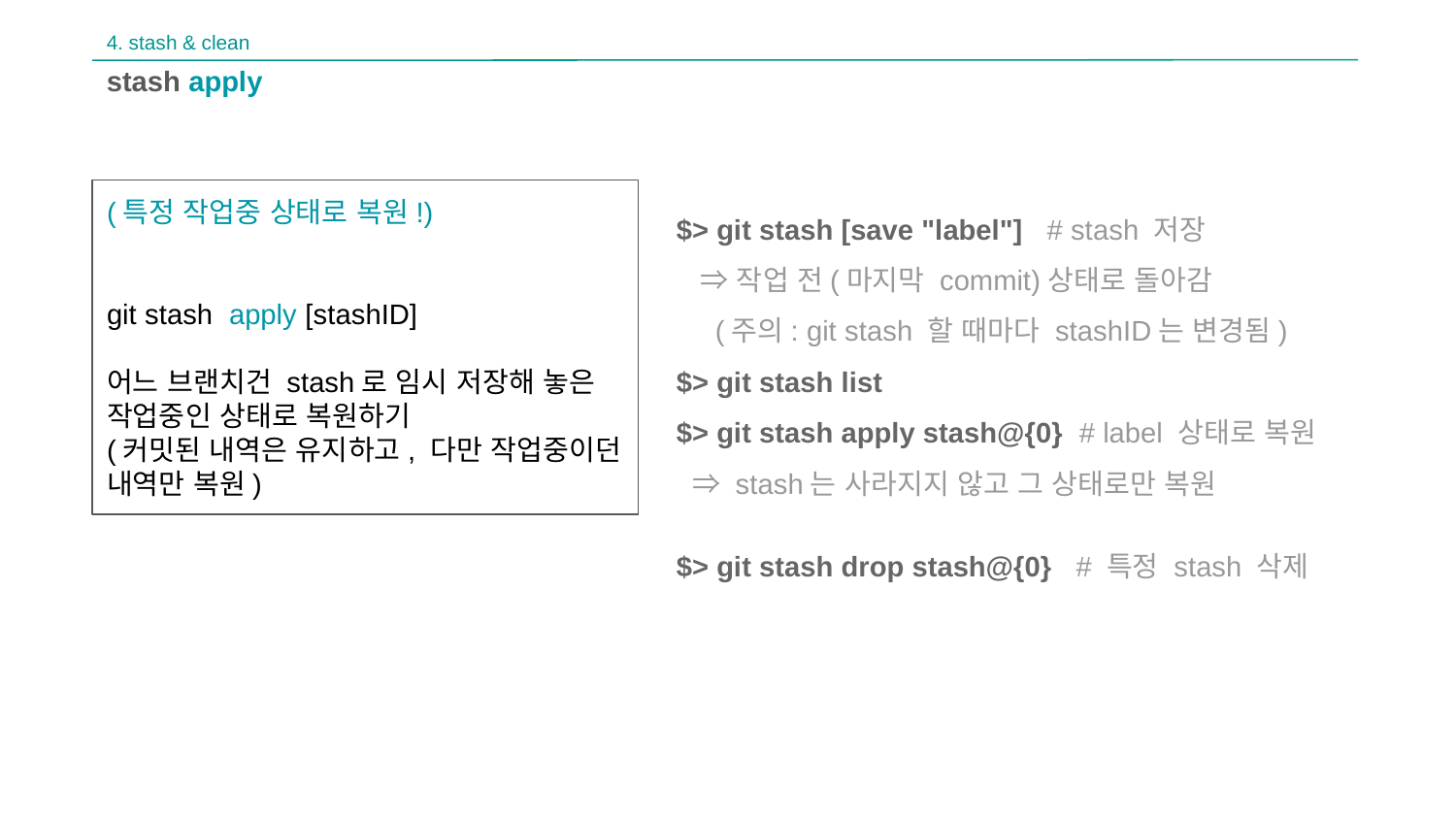

4. stash & clean
stash apply

$> git stash [save "label"]   # stash 저장
   ⇒ 작업 전(마지막 commit)상태로 돌아감
    (주의: git stash 할 때마다 stashID는 변경됨)
$> git stash list
$> git stash apply stash@{0}  # label 상태로 복원
  ⇒ stash는 사라지지 않고 그 상태로만 복원
$> git stash drop stash@{0}   # 특정 stash 삭제
(특정 작업중 상태로 복원!)

git stash  apply [stashID]

어느 브랜치건 stash로 임시 저장해 놓은 작업중인 상태로 복원하기
(커밋된 내역은 유지하고, 다만 작업중이던 내역만 복원)